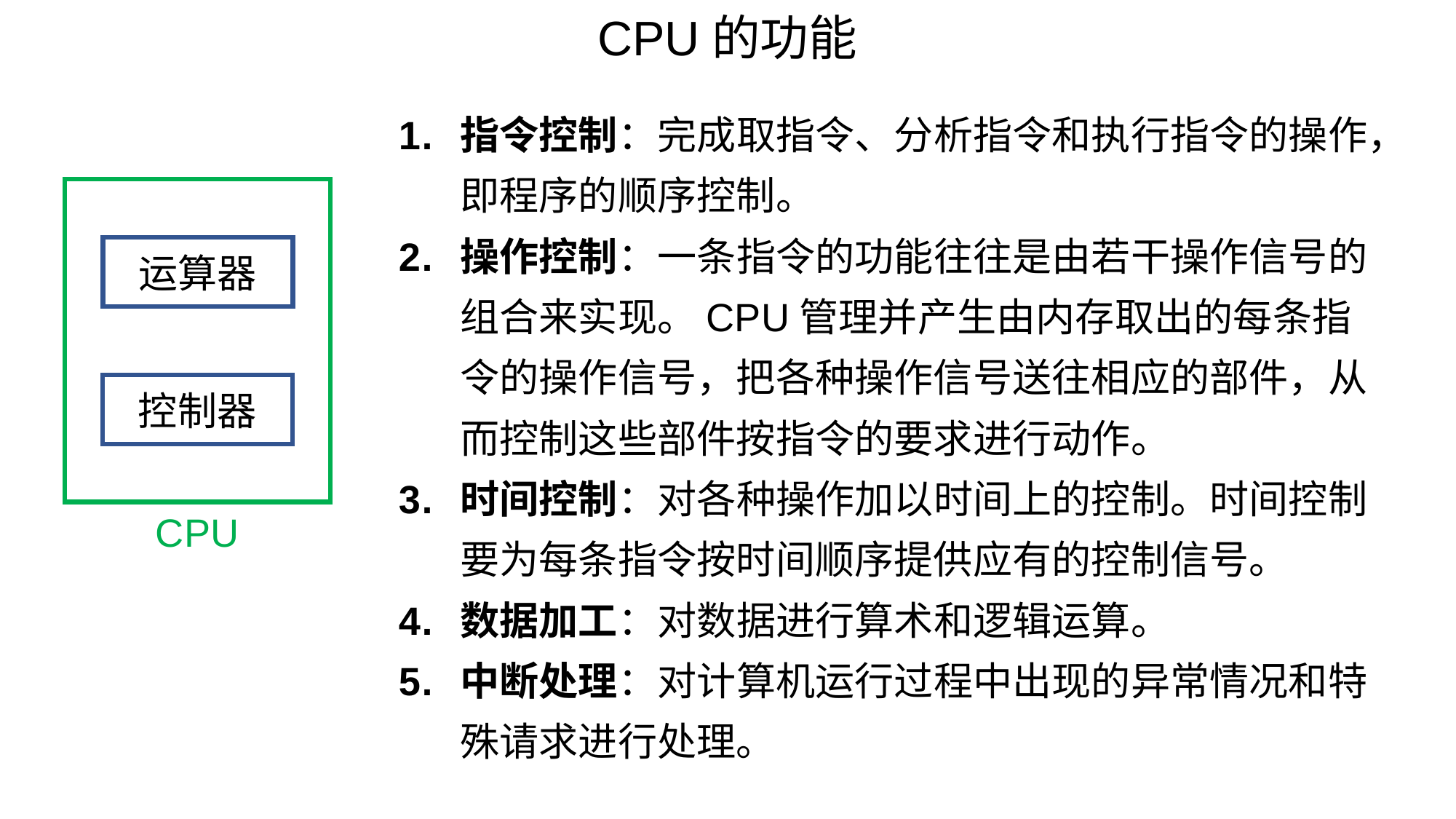

CPU的功能
指令控制：完成取指令、分析指令和执行指令的操作，即程序的顺序控制。
操作控制：一条指令的功能往往是由若干操作信号的组合来实现。CPU管理并产生由内存取出的每条指令的操作信号，把各种操作信号送往相应的部件，从而控制这些部件按指令的要求进行动作。
时间控制：对各种操作加以时间上的控制。时间控制要为每条指令按时间顺序提供应有的控制信号。
数据加工：对数据进行算术和逻辑运算。
中断处理：对计算机运行过程中出现的异常情况和特殊请求进行处理。

运算器
控制器
CPU